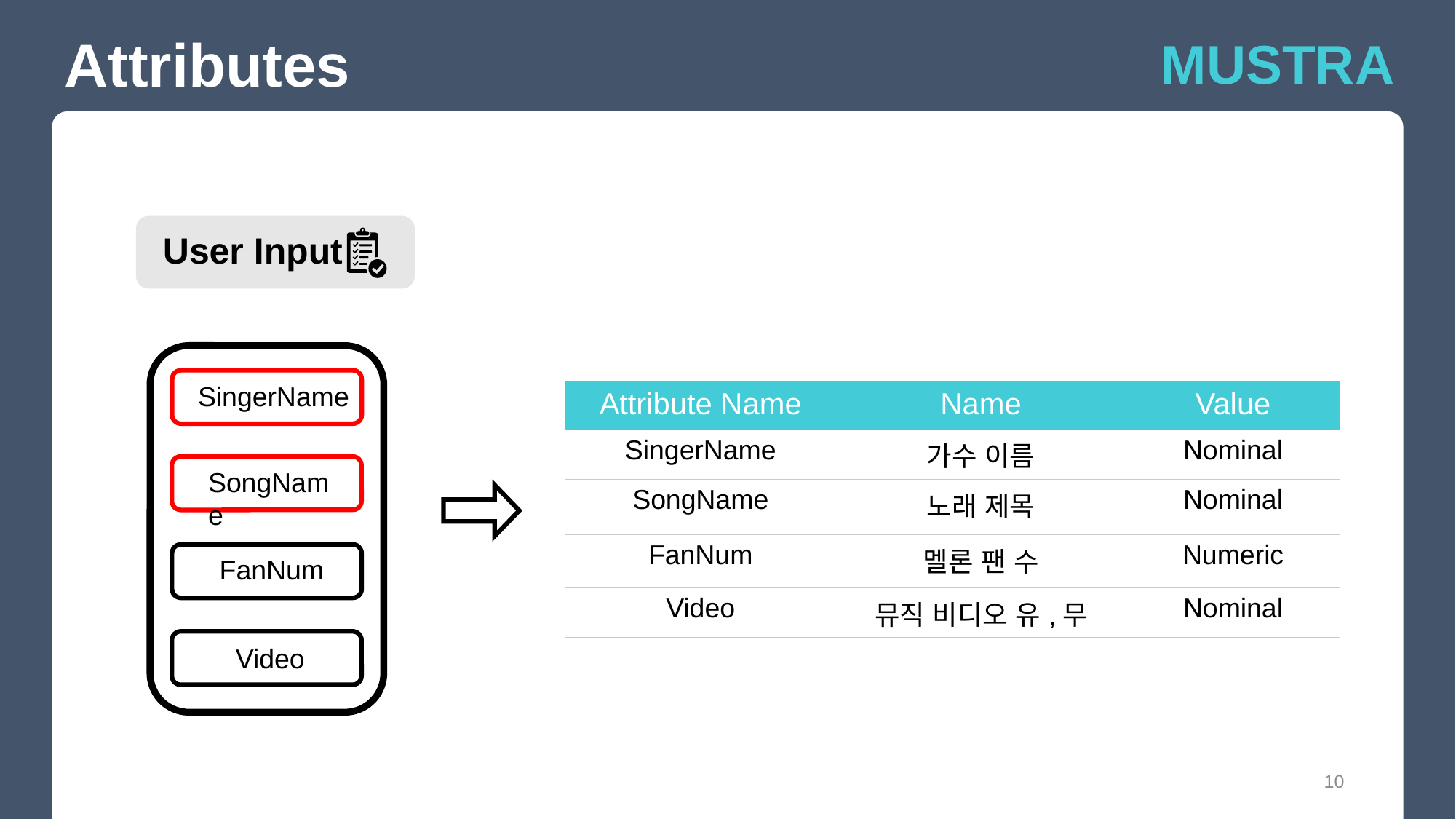

Attributes
MUSTRA

User Input

SingerName

SongName

FanNum

Video
| Attribute Name | Name | Value |
| --- | --- | --- |
| SingerName | 가수 이름 | Nominal |
| SongName | 노래 제목 | Nominal |
| FanNum | 멜론 팬 수 | Numeric |
| Video | 뮤직 비디오 유,무 | Nominal |

10